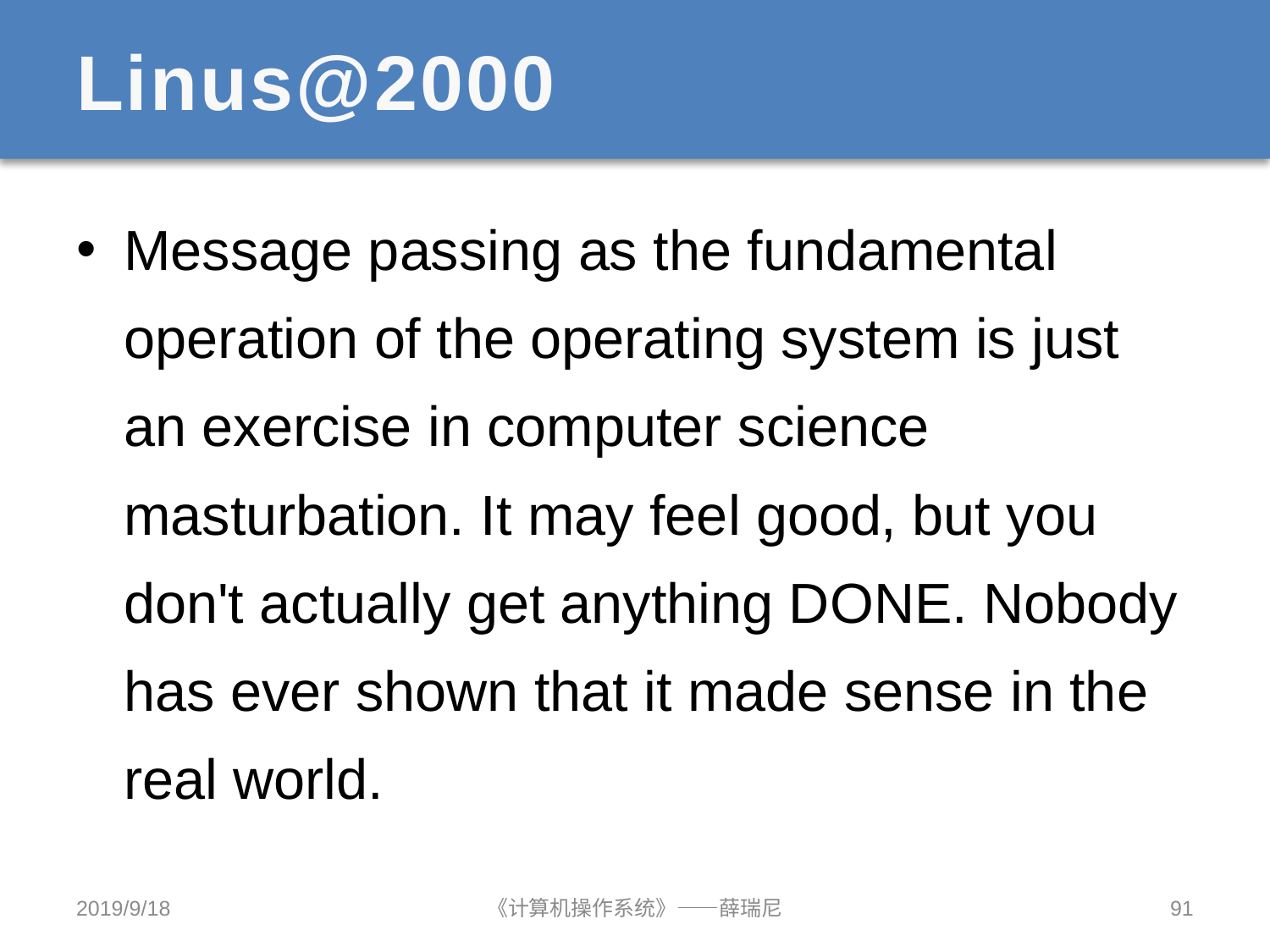

# Linus@2000
Message passing as the fundamental operation of the operating system is just an exercise in computer science masturbation. It may feel good, but you don't actually get anything DONE. Nobody has ever shown that it made sense in the real world.
2019/9/18
《计算机操作系统》——薛瑞尼
91